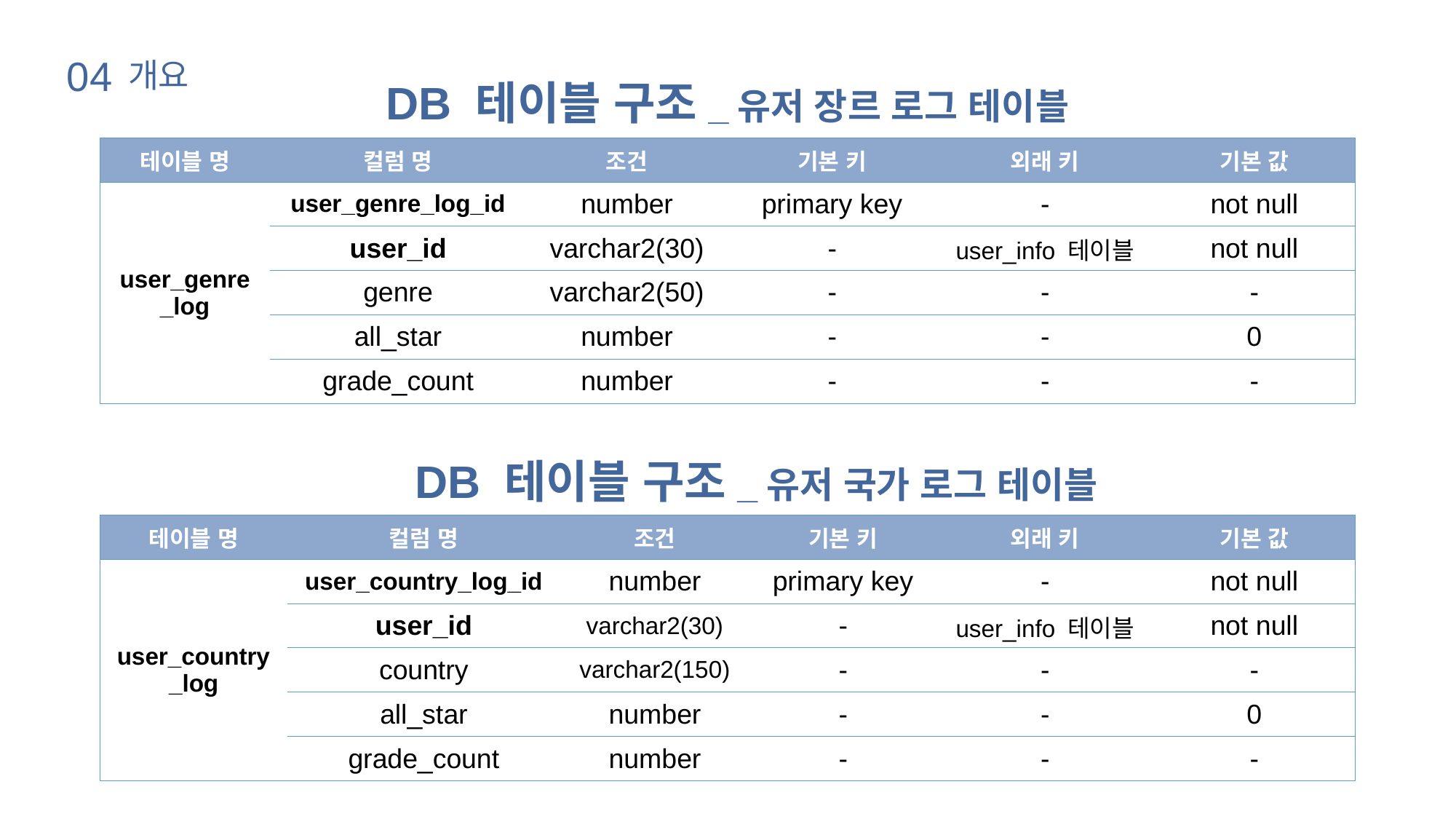

04
개요
DB 테이블 구조_유저 장르 로그 테이블
| 테이블 명 | 컬럼 명 | 조건 | 기본 키 | 외래 키 | 기본 값 |
| --- | --- | --- | --- | --- | --- |
| user\_genre \_log | user\_genre\_log\_id | number | primary key | - | not null |
|  | user\_id | varchar2(30) | - | user\_info 테이블 | not null |
|  | genre | varchar2(50) | - | - | - |
|  | all\_star | number | - | - | 0 |
|  | grade\_count | number | - | - | - |
DB 테이블 구조_유저 국가 로그 테이블
| 테이블 명 | 컬럼 명 | 조건 | 기본 키 | 외래 키 | 기본 값 |
| --- | --- | --- | --- | --- | --- |
| user\_country \_log | user\_country\_log\_id | number | primary key | - | not null |
|  | user\_id | varchar2(30) | - | user\_info 테이블 | not null |
|  | country | varchar2(150) | - | - | - |
|  | all\_star | number | - | - | 0 |
|  | grade\_count | number | - | - | - |